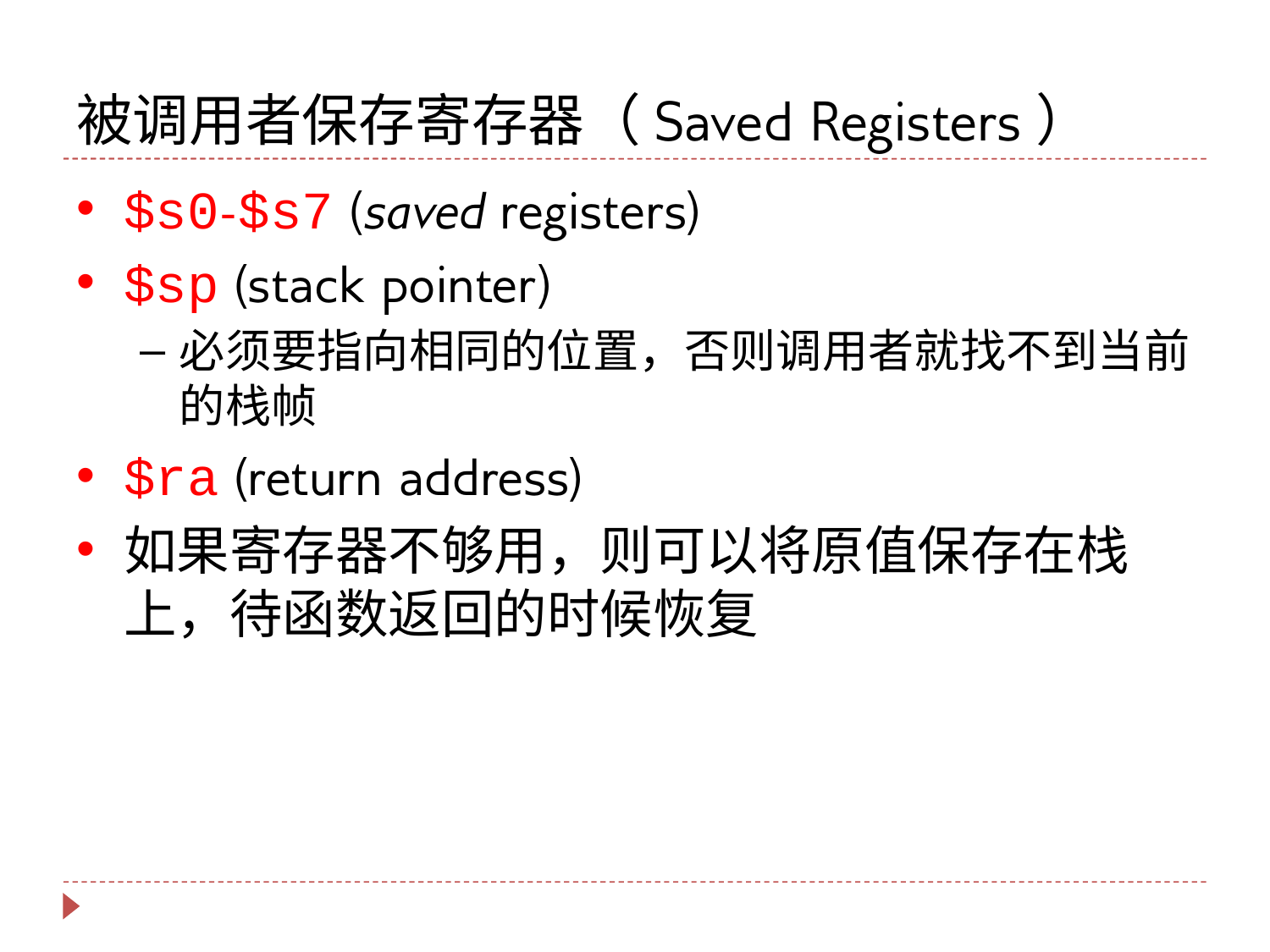

# 被调用者保存寄存器（Saved Registers）
$s0-$s7 (saved registers)
$sp (stack pointer)
必须要指向相同的位置，否则调用者就找不到当前的栈帧
$ra (return address)
如果寄存器不够用，则可以将原值保存在栈上，待函数返回的时候恢复